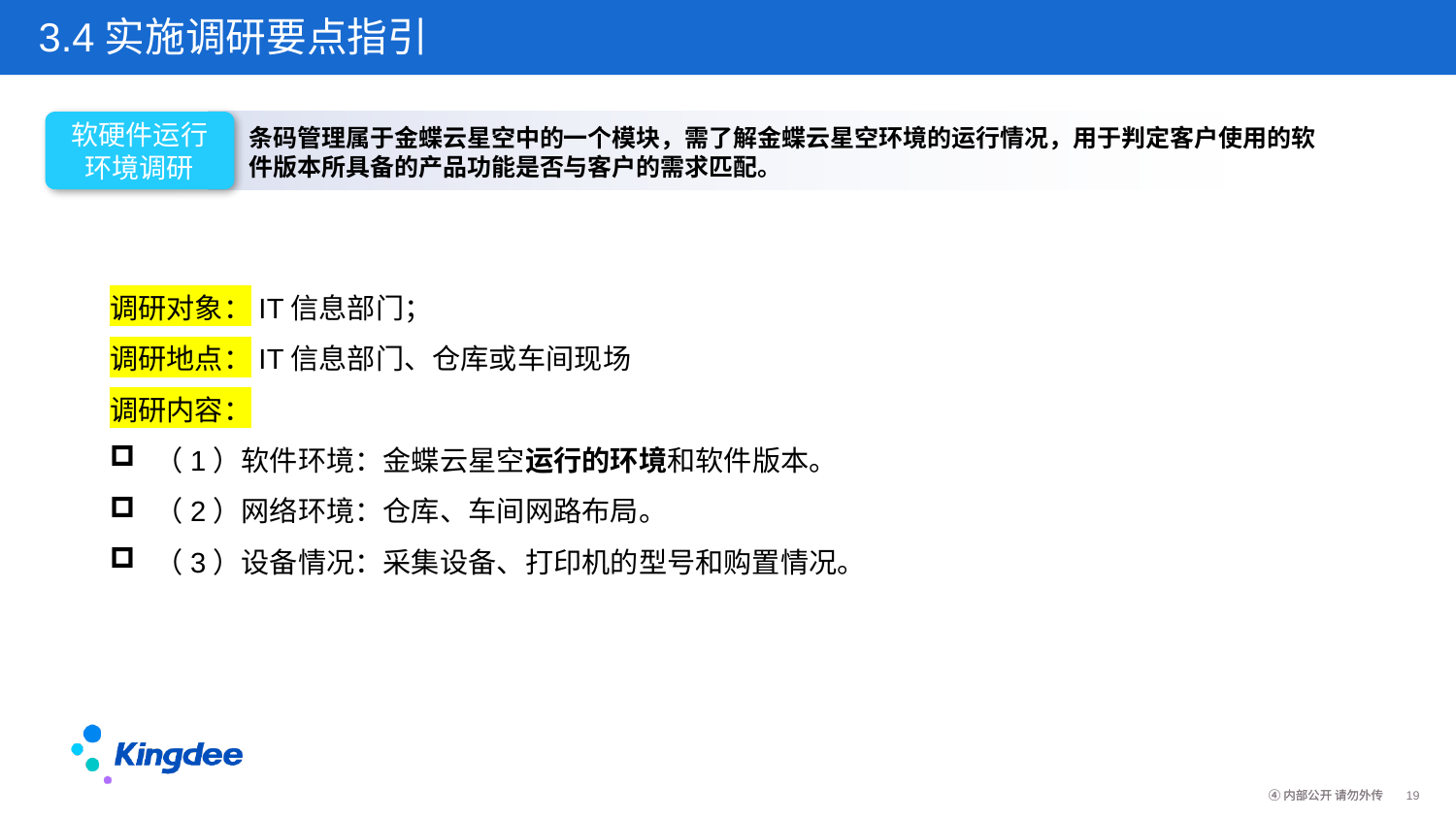

3.4实施调研要点指引
软硬件运行环境调研

条码管理属于金蝶云星空中的一个模块，需了解金蝶云星空环境的运行情况，用于判定客户使用的软件版本所具备的产品功能是否与客户的需求匹配。
调研对象：IT信息部门；
调研地点：IT信息部门、仓库或车间现场
调研内容：
（1）软件环境：金蝶云星空运行的环境和软件版本。
（2）网络环境：仓库、车间网路布局。
（3）设备情况：采集设备、打印机的型号和购置情况。